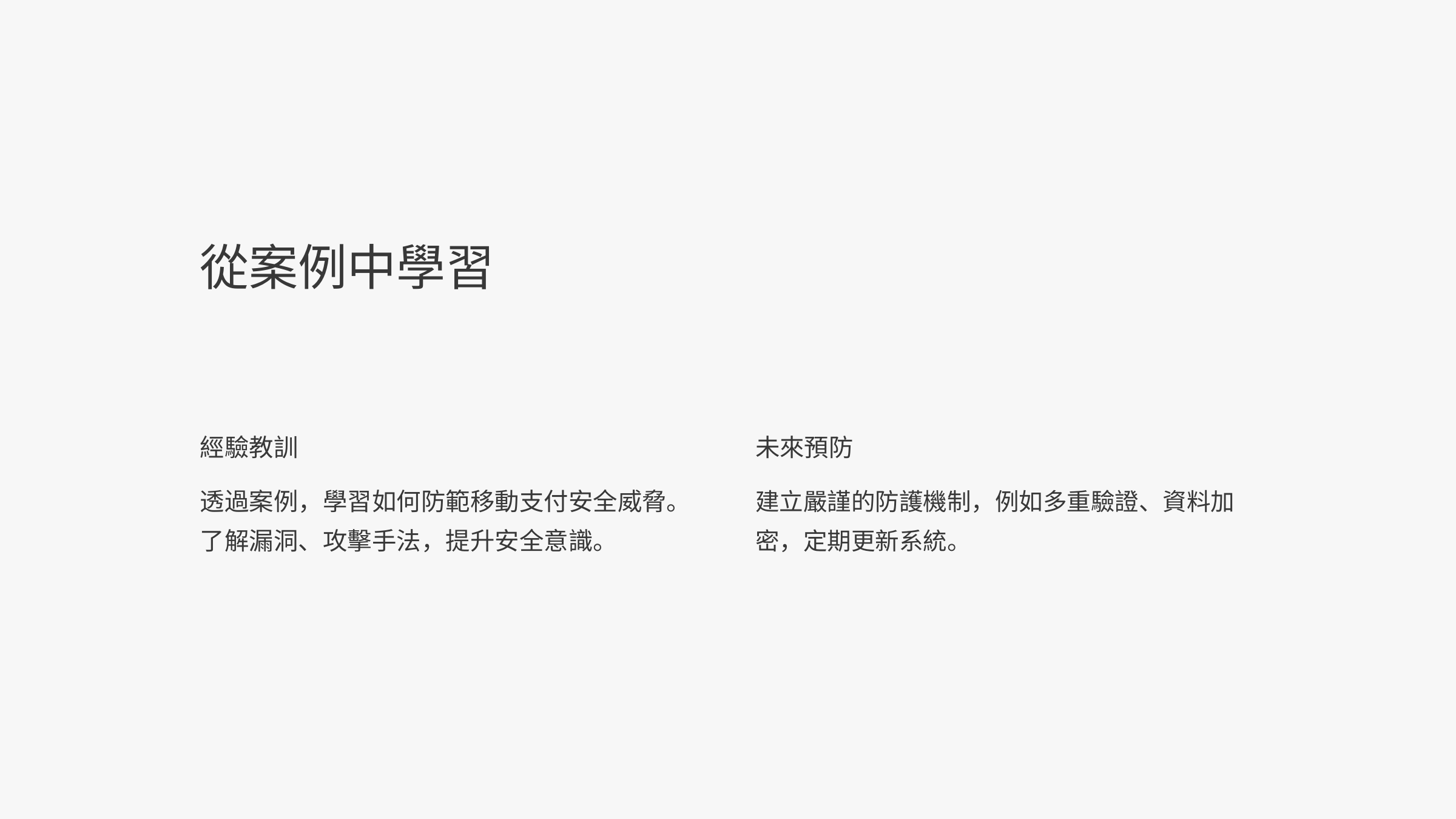

從案例中學習
經驗教訓
未來預防
透過案例，學習如何防範移動支付安全威脅。了解漏洞、攻擊手法，提升安全意識。
建立嚴謹的防護機制，例如多重驗證、資料加密，定期更新系統。